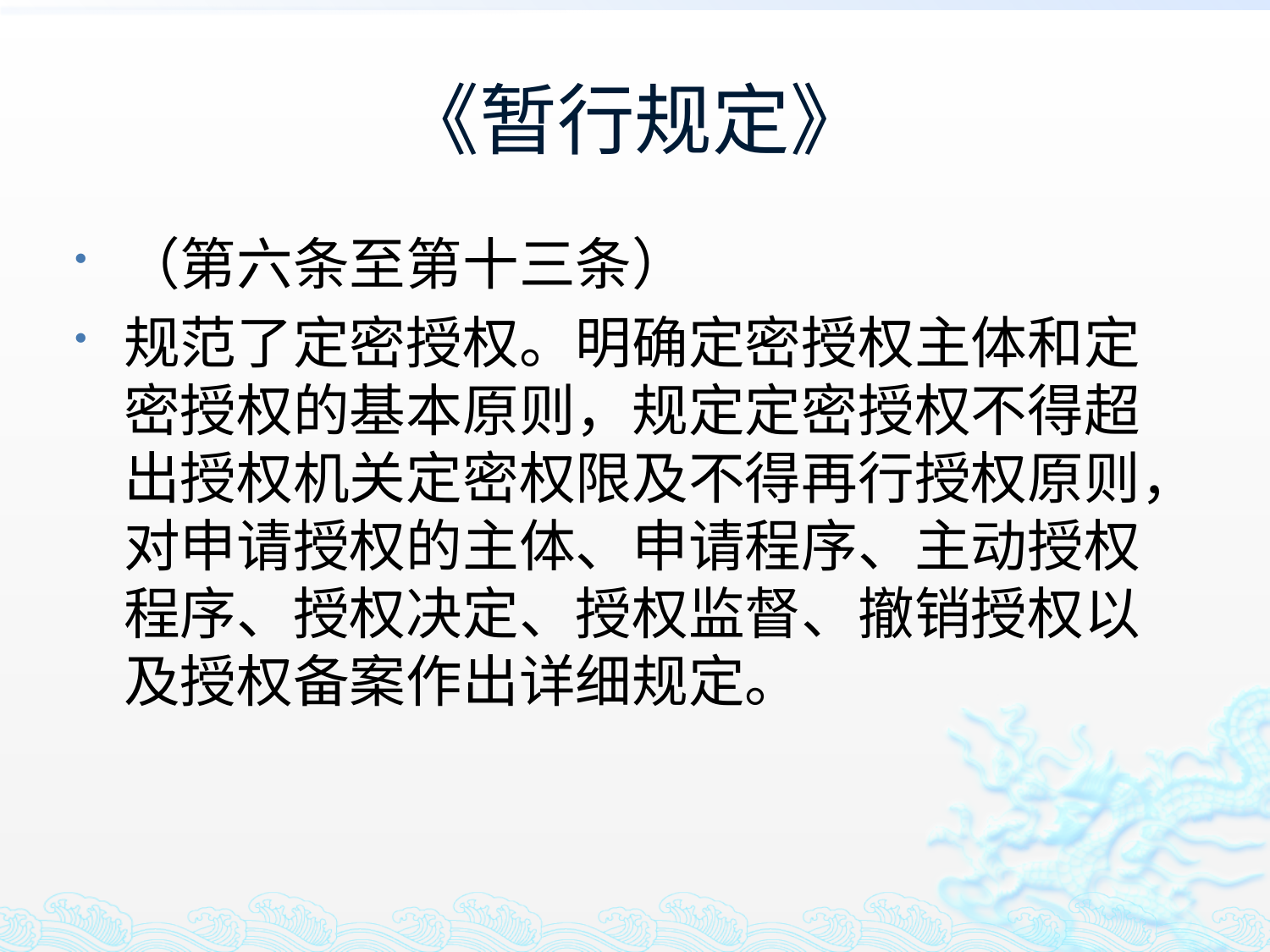

# 《暂行规定》
（第六条至第十三条）
规范了定密授权。明确定密授权主体和定密授权的基本原则，规定定密授权不得超出授权机关定密权限及不得再行授权原则，对申请授权的主体、申请程序、主动授权程序、授权决定、授权监督、撤销授权以及授权备案作出详细规定。